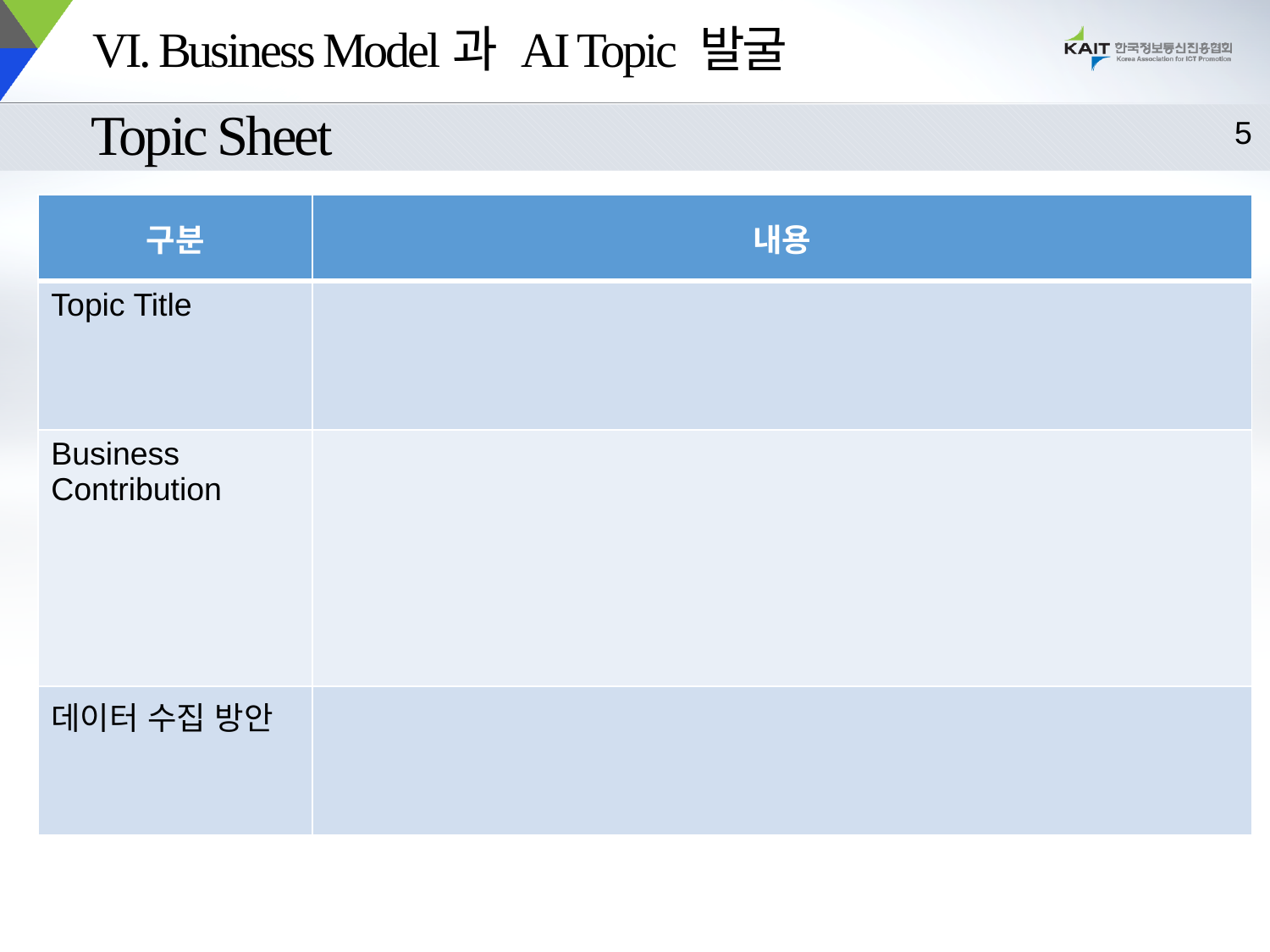

# VI. Business Model과 AI Topic 발굴
Topic Sheet
5
| 구분 | 내용 |
| --- | --- |
| Topic Title |  |
| Business Contribution |  |
| 데이터 수집 방안 |  |